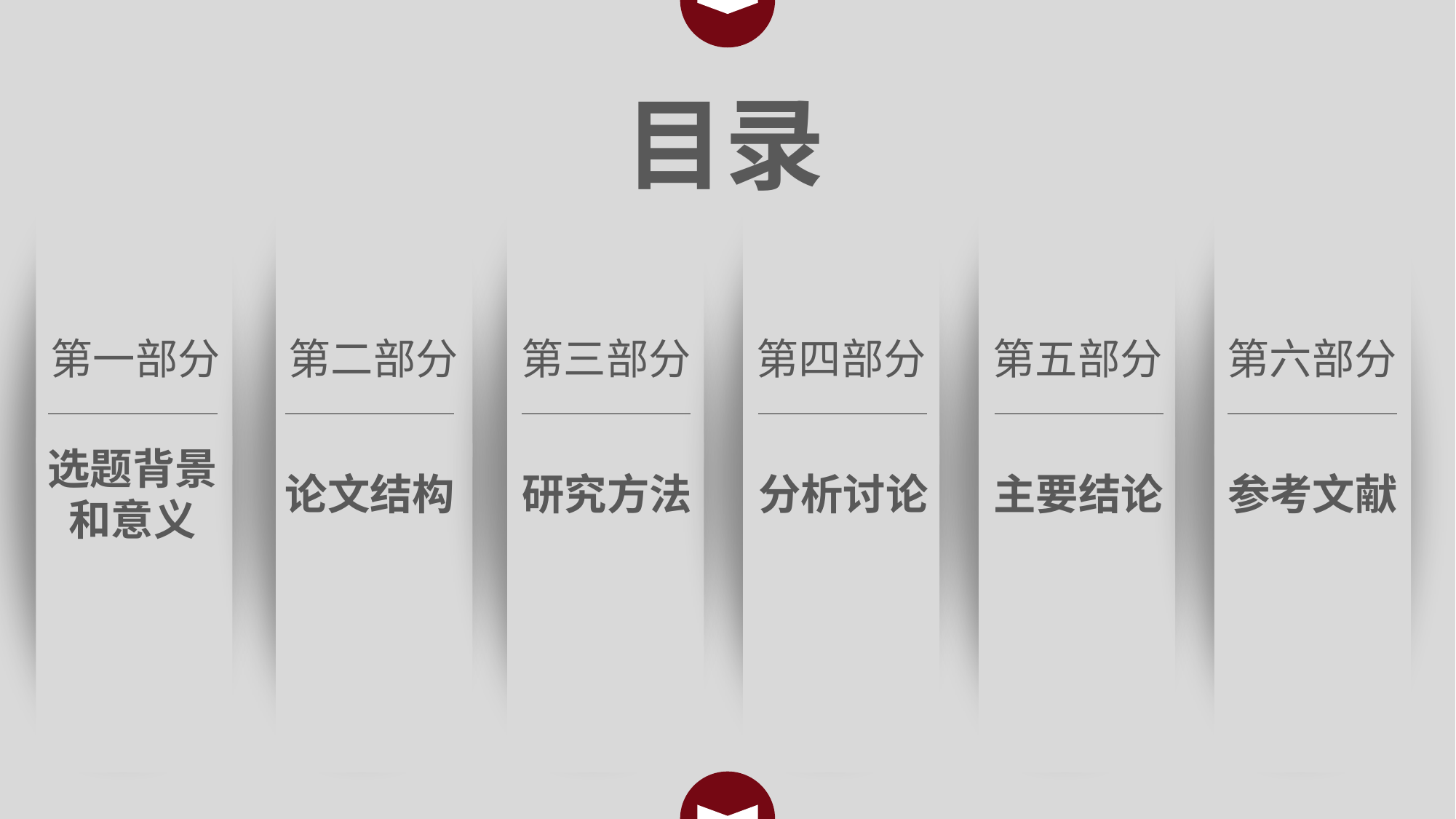

目录

第一部分
第二部分
第三部分
第四部分
第五部分
第六部分

选题背景
和意义
论文结构
研究方法
分析讨论
主要结论
参考文献